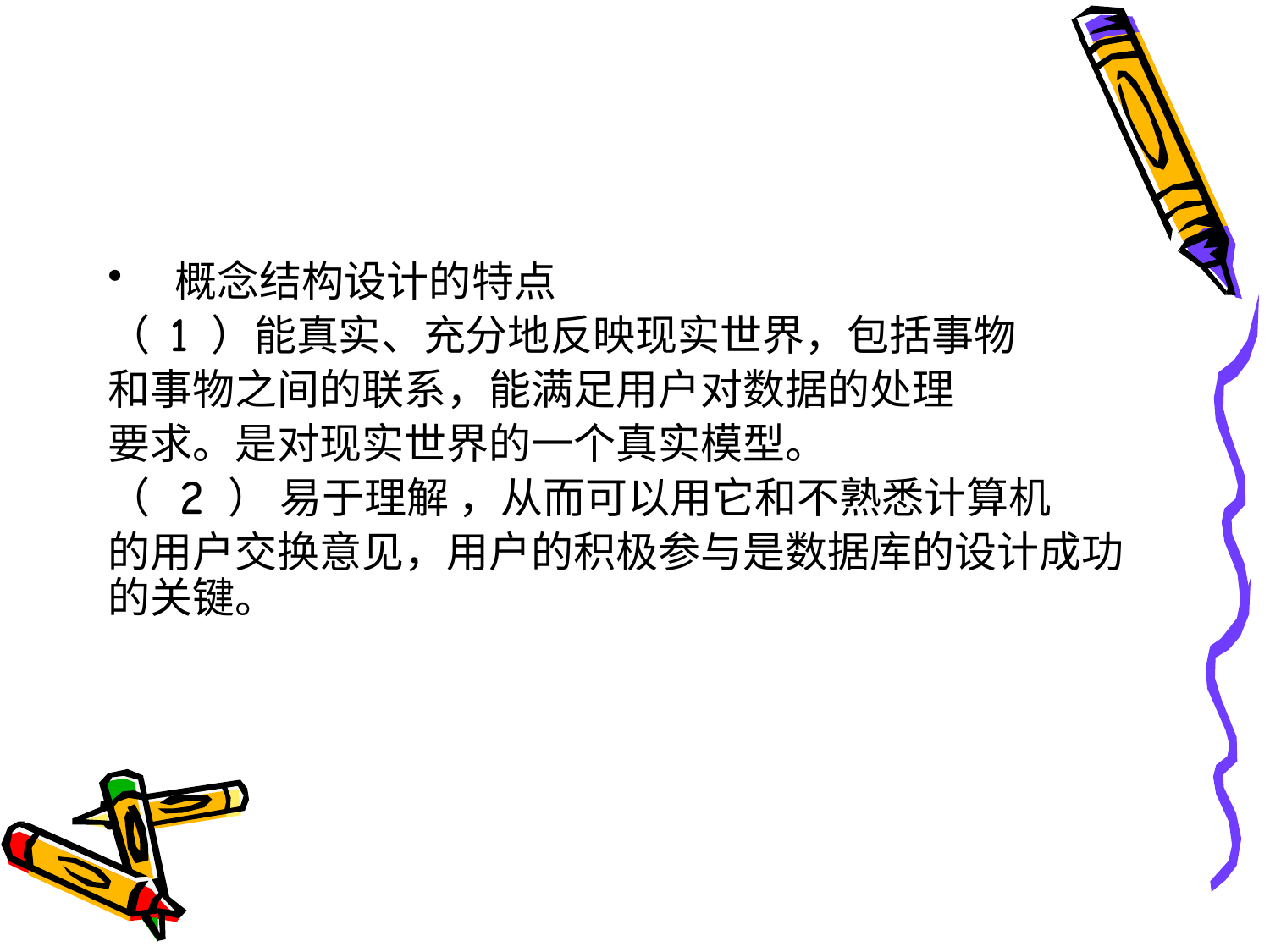

#
 概念结构设计的特点
（ 1 ）能真实、充分地反映现实世界，包括事物
和事物之间的联系，能满足用户对数据的处理
要求。是对现实世界的一个真实模型。
（  2 ） 易于理解 ，从而可以用它和不熟悉计算机
的用户交换意见，用户的积极参与是数据库的设计成功的关键。